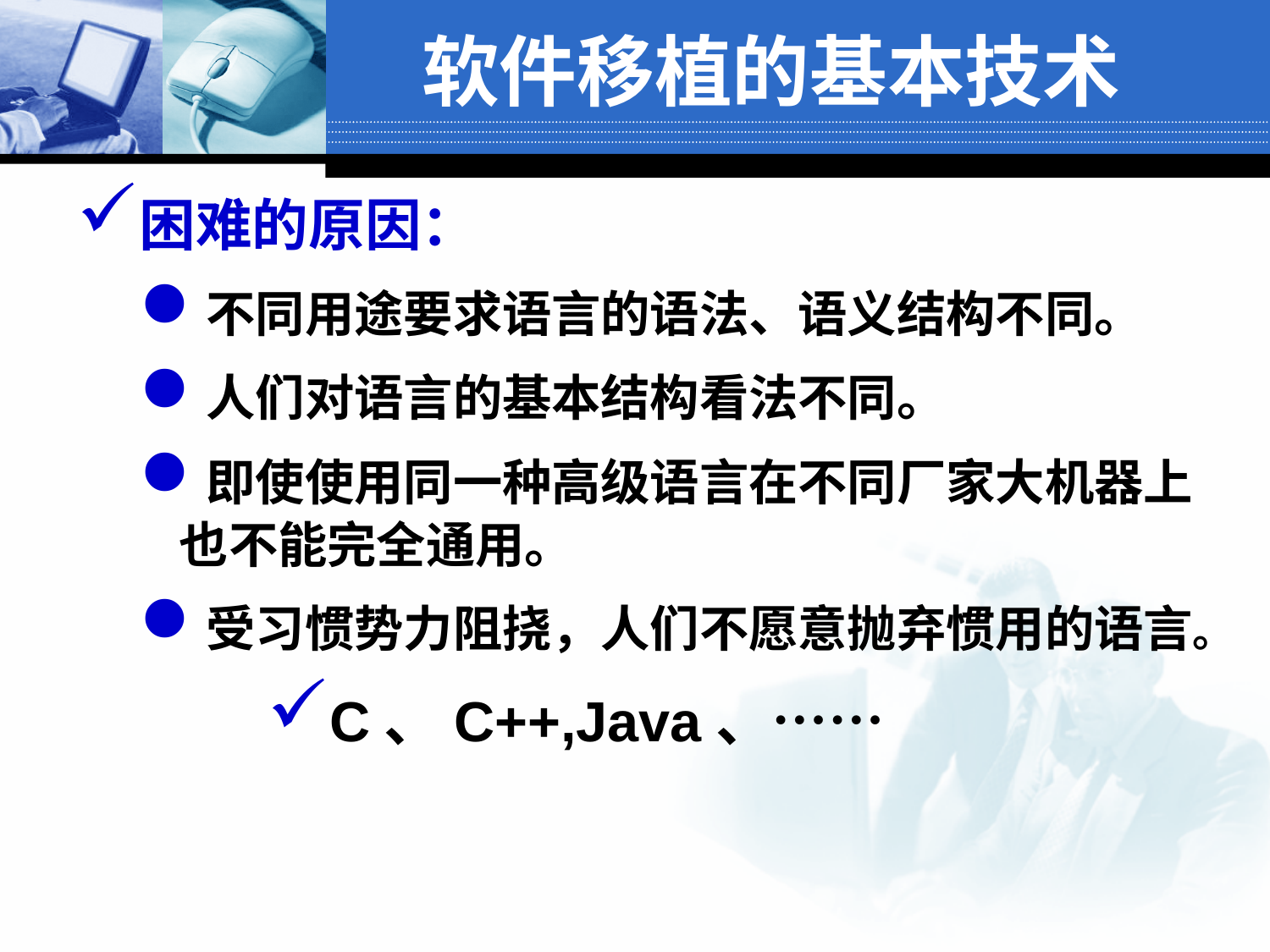

软件移植的基本技术
困难的原因：
不同用途要求语言的语法、语义结构不同。
人们对语言的基本结构看法不同。
即使使用同一种高级语言在不同厂家大机器上也不能完全通用。
受习惯势力阻挠，人们不愿意抛弃惯用的语言。
C、C++,Java、……